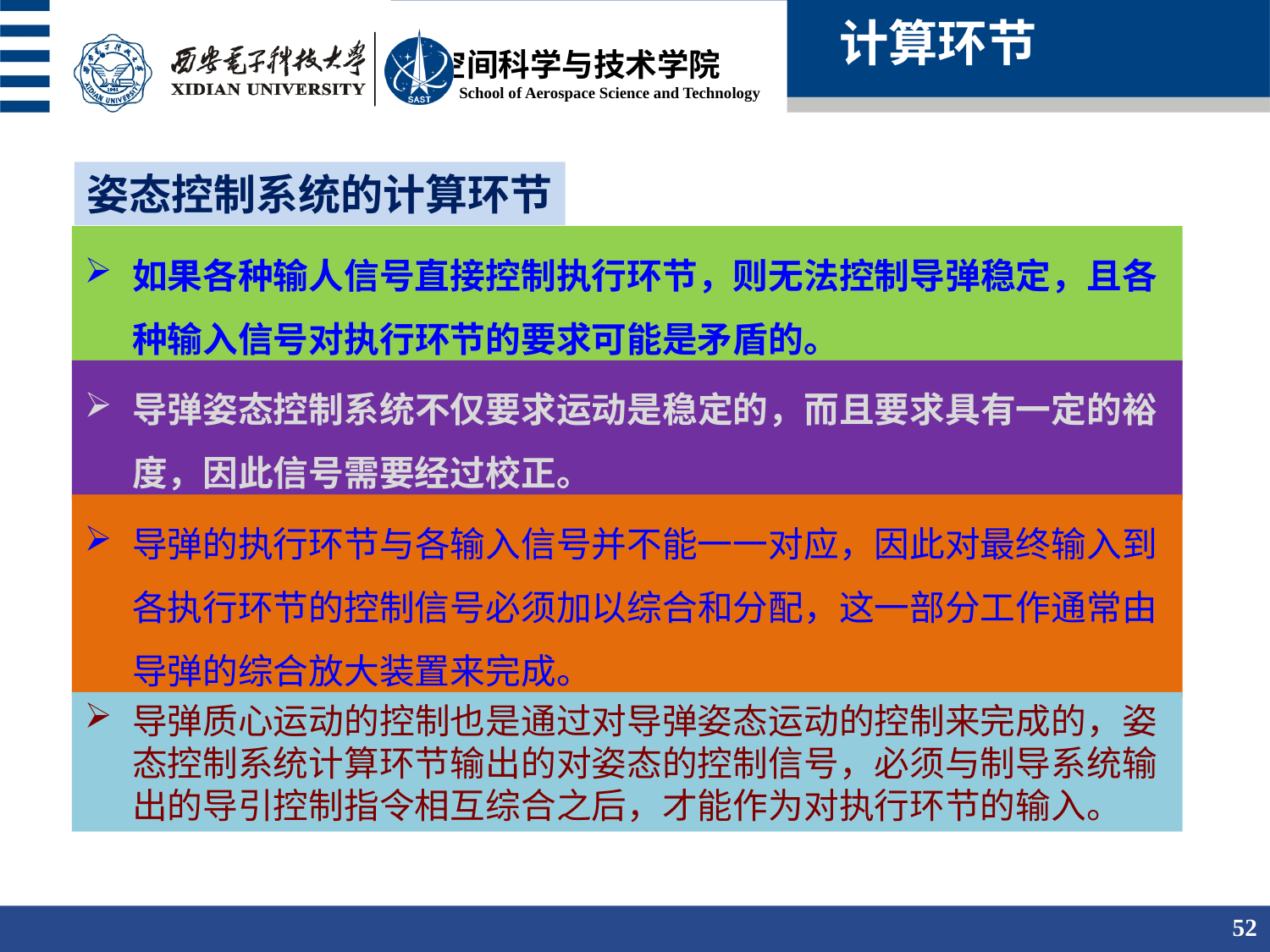

计算环节
姿态控制系统的计算环节
如果各种输人信号直接控制执行环节，则无法控制导弹稳定，且各种输入信号对执行环节的要求可能是矛盾的。
导弹姿态控制系统不仅要求运动是稳定的，而且要求具有一定的裕度，因此信号需要经过校正。
导弹的执行环节与各输入信号并不能一一对应，因此对最终输入到各执行环节的控制信号必须加以综合和分配，这一部分工作通常由导弹的综合放大装置来完成。
导弹质心运动的控制也是通过对导弹姿态运动的控制来完成的，姿态控制系统计算环节输出的对姿态的控制信号，必须与制导系统输出的导引控制指令相互综合之后，才能作为对执行环节的输入。